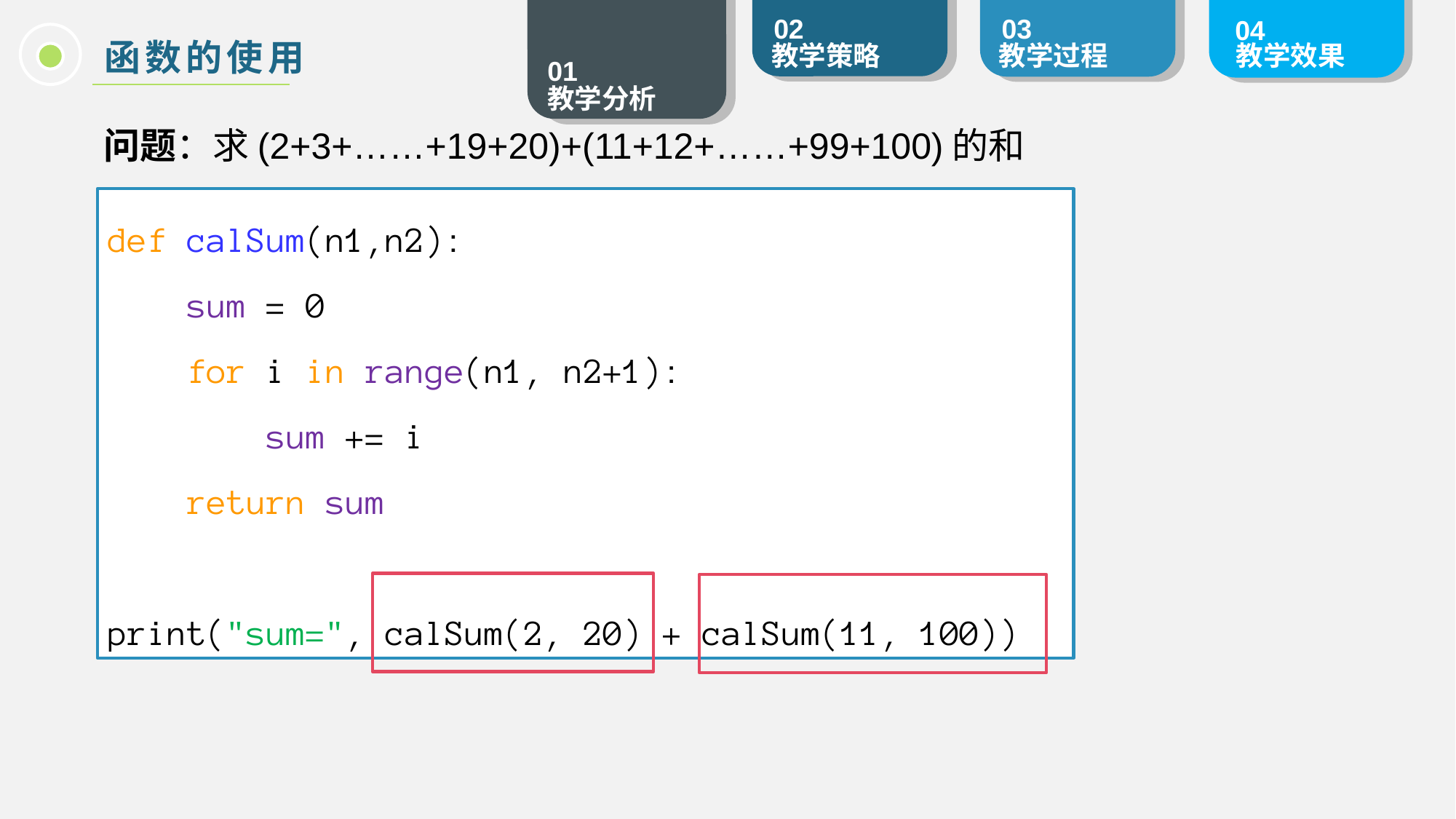

函数的使用
问题：求(2+3+……+19+20)+(11+12+……+99+100)的和
def calSum(n1,n2):
    sum = 0
    for i in range(n1, n2+1):
        sum += i
    return sum

print("sum=", calSum(2, 20) + calSum(11, 100))